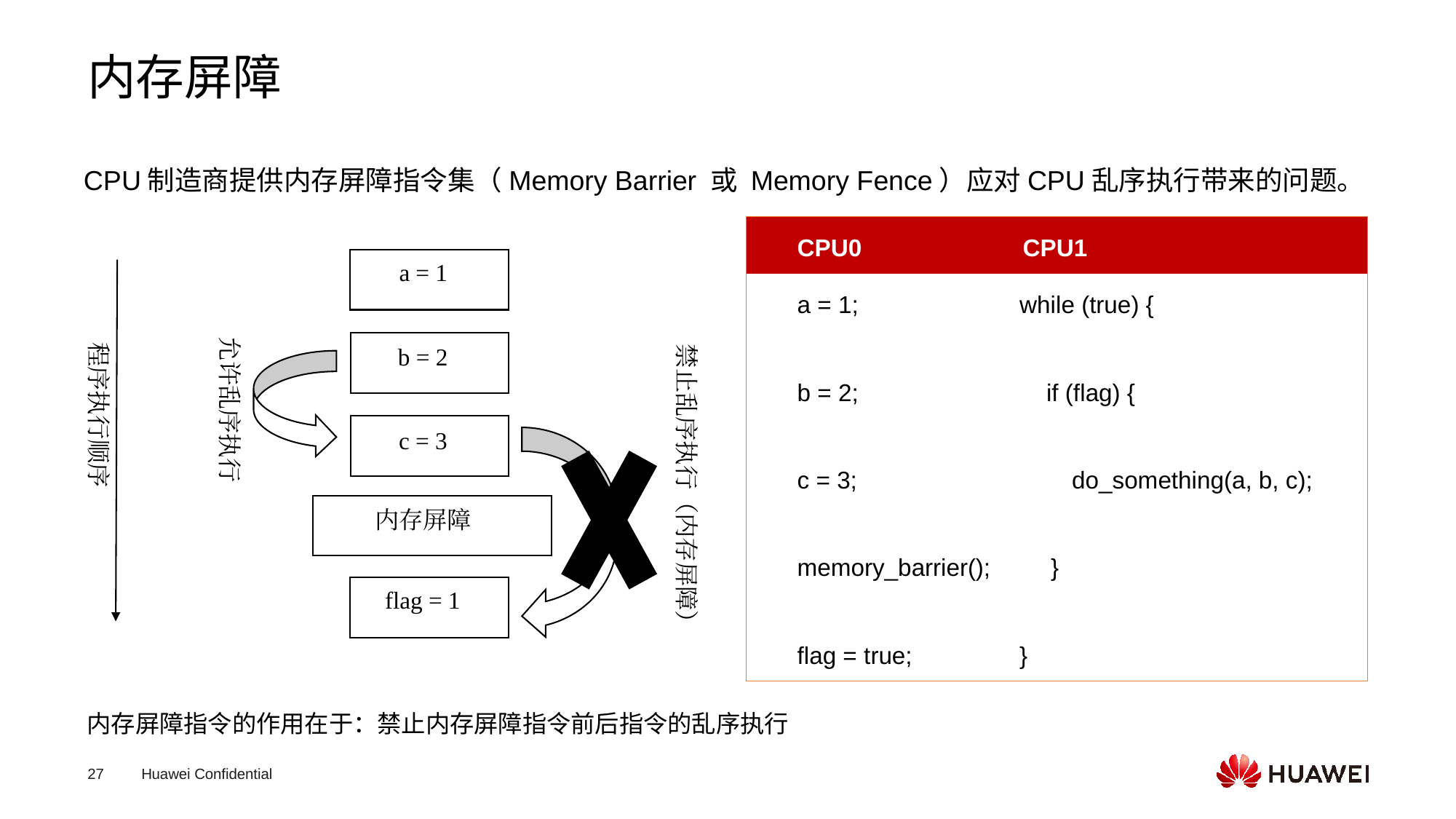

# 内存屏障
CPU制造商提供内存屏障指令集（Memory Barrier 或 Memory Fence）应对CPU乱序执行带来的问题。

| CPU0 CPU1 |
| --- |
| a = 1; while (true) { |
| b = 2; if (flag) { |
| c = 3; do\_something(a, b, c); |
| memory\_barrier(); } |
| flag = true; } |

a = 1

允许乱序执行
程序执行顺序
禁止乱序执行（内存屏障）

b = 2

c = 3

内存屏障

flag = 1
内存屏障指令的作用在于：禁止内存屏障指令前后指令的乱序执行